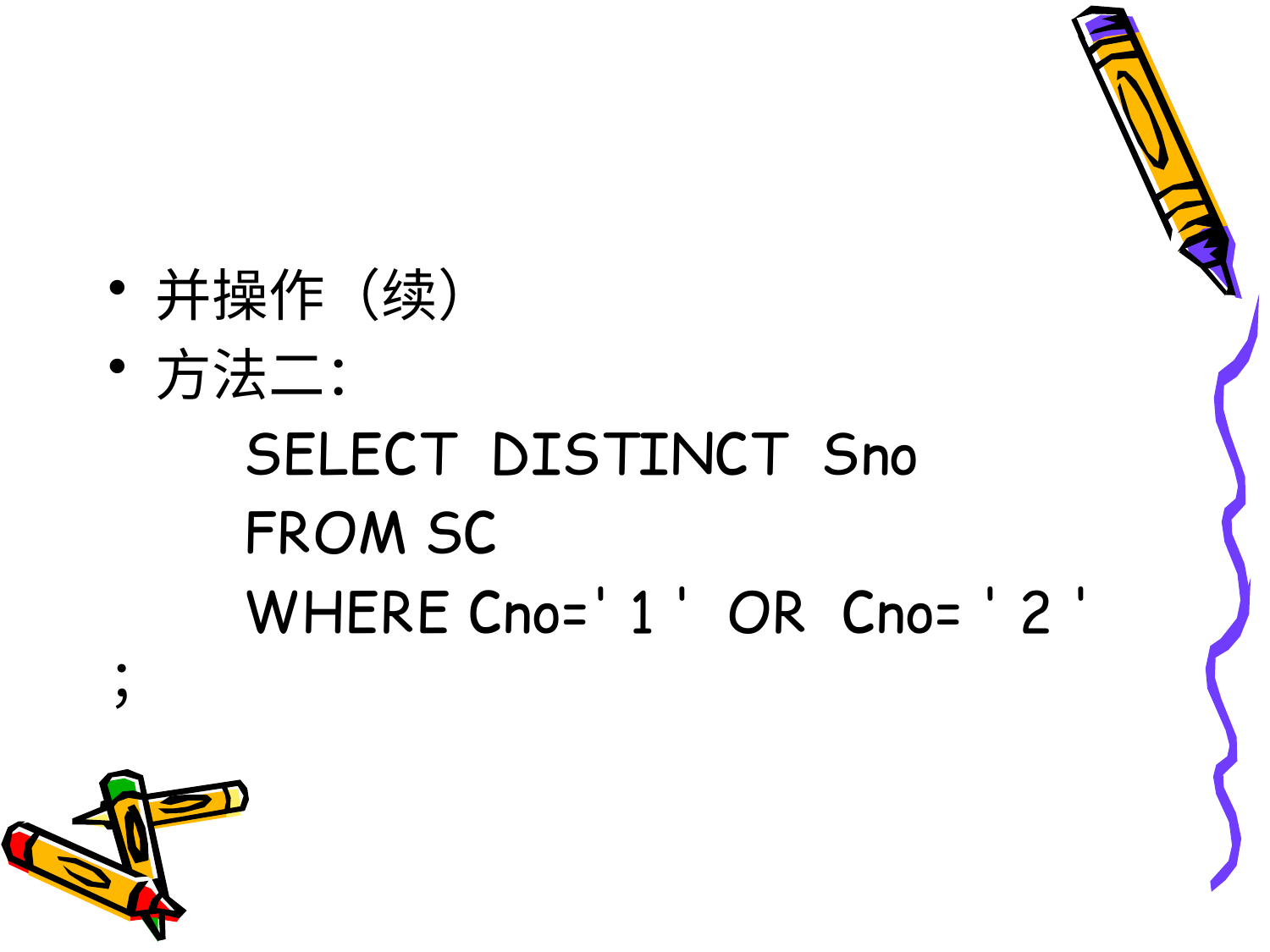

#
并操作（续）
方法二：
        SELECT  DISTINCT  Sno
        FROM SC
        WHERE Cno=' 1 '  OR  Cno= ' 2 ' ；